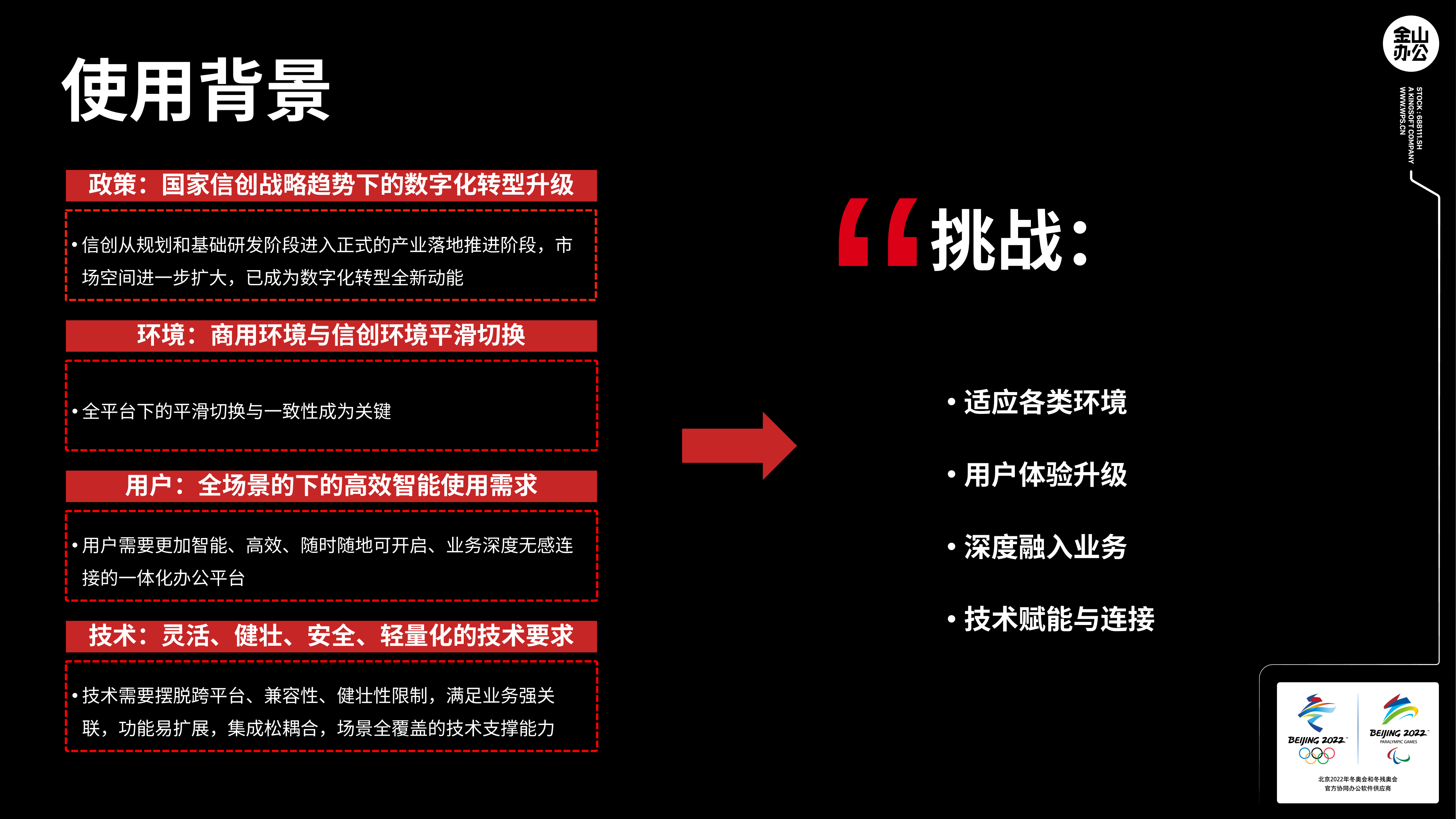

使用背景
“
政策：国家信创战略趋势下的数字化转型升级
信创从规划和基础研发阶段进入正式的产业落地推进阶段，市场空间进一步扩大，已成为数字化转型全新动能
挑战：
环境：商用环境与信创环境平滑切换
全平台下的平滑切换与一致性成为关键
适应各类环境
用户体验升级
深度融入业务
技术赋能与连接

用户：全场景的下的高效智能使用需求
用户需要更加智能、高效、随时随地可开启、业务深度无感连接的一体化办公平台
技术：灵活、健壮、安全、轻量化的技术要求
技术需要摆脱跨平台、兼容性、健壮性限制，满足业务强关联，功能易扩展，集成松耦合，场景全覆盖的技术支撑能力